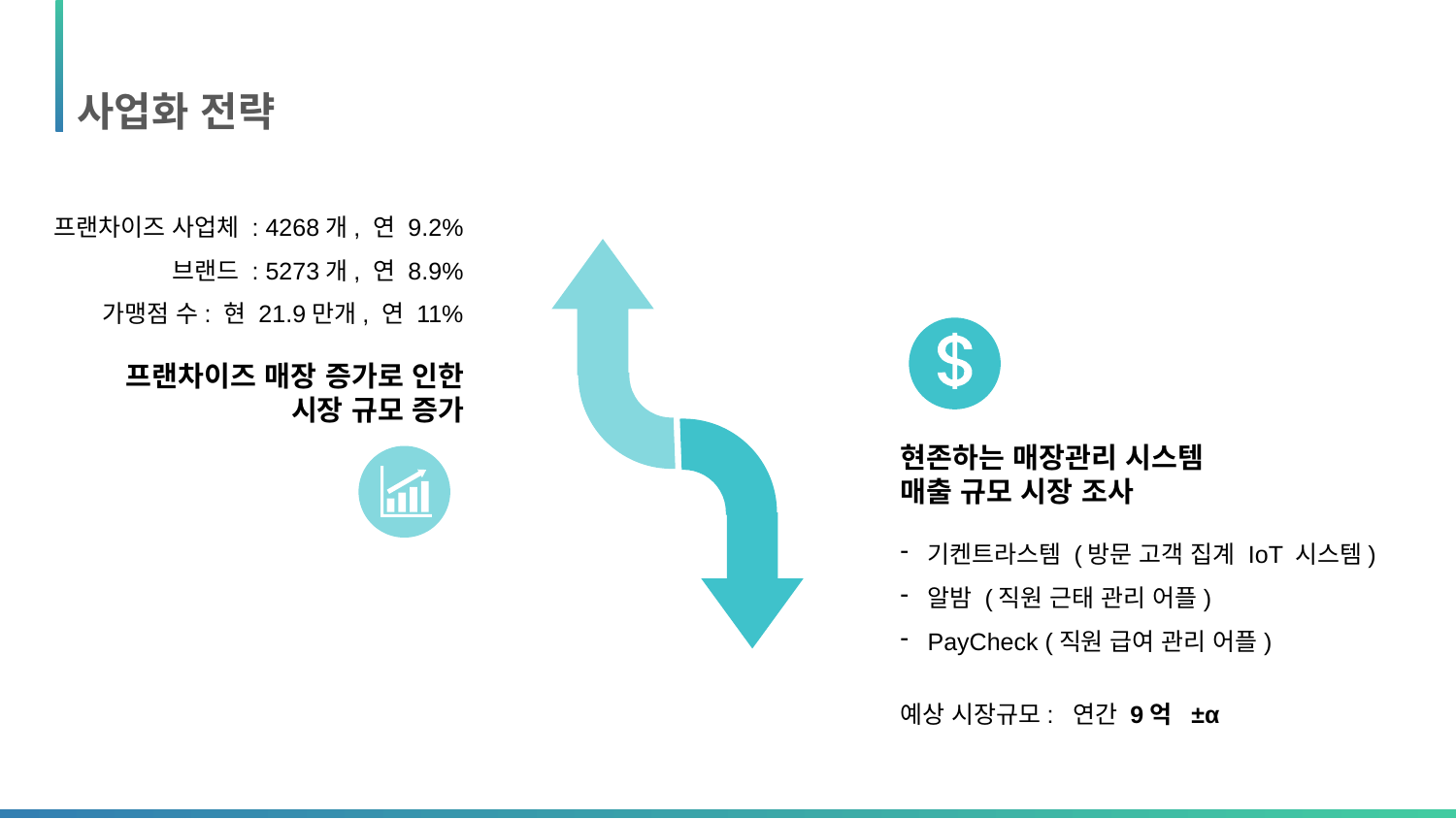

사업화 전략

프랜차이즈 사업체 : 4268개, 연 9.2%
브랜드 : 5273개, 연 8.9%
 가맹점 수: 현 21.9만개, 연 11%
프랜차이즈 매장 증가로 인한
시장 규모 증가

현존하는 매장관리 시스템
매출 규모 시장 조사
기켄트라스템 (방문 고객 집계 IoT 시스템)
알밤 (직원 근태 관리 어플)
PayCheck (직원 급여 관리 어플)
예상 시장규모:  연간 9억  ±α